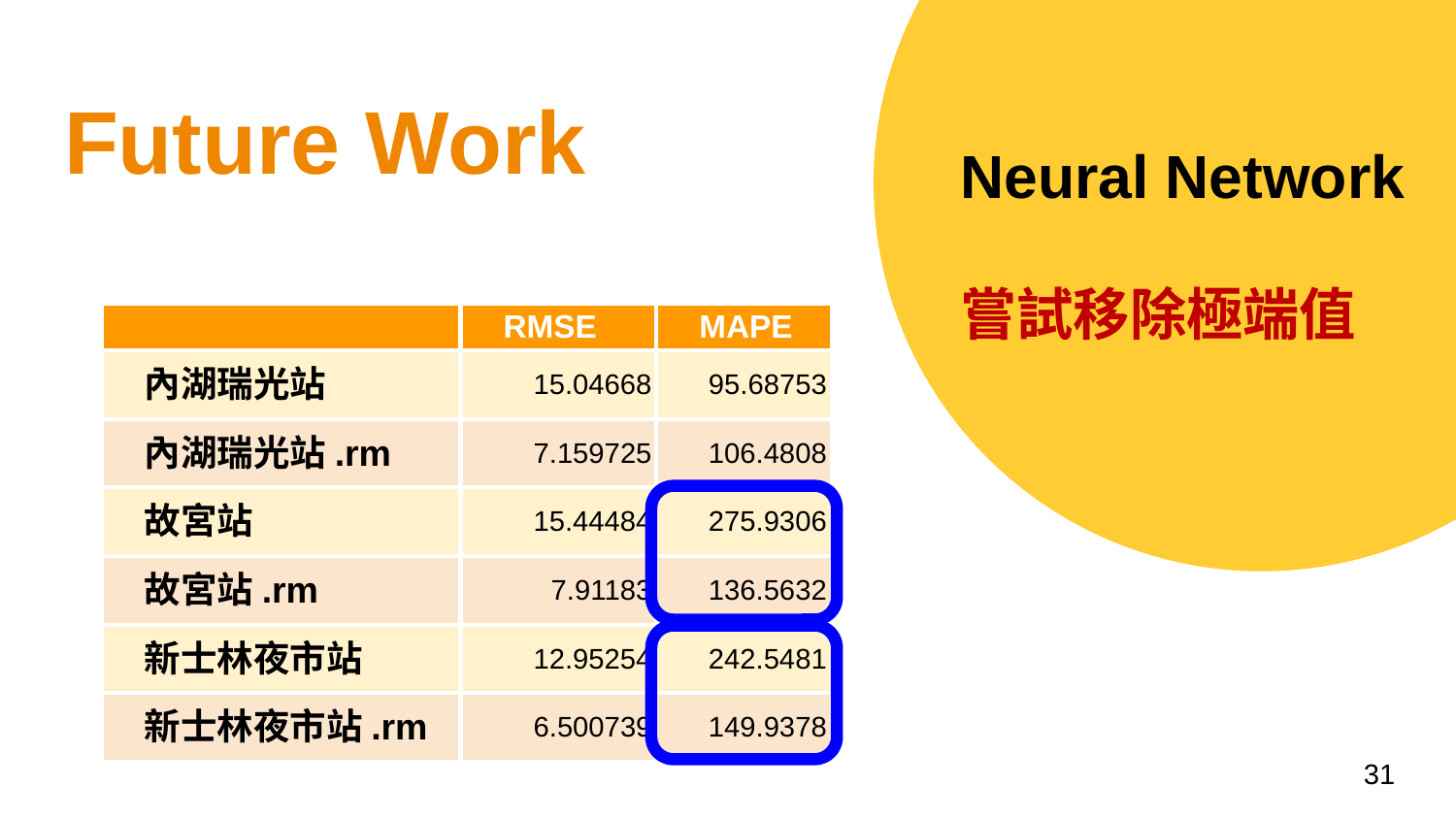

# Future Work
Neural Network

嘗試移除極端值
|  | RMSE | MAPE |
| --- | --- | --- |
| 內湖瑞光站 | 15.04668 | 95.68753 |
| 內湖瑞光站.rm | 7.159725 | 106.4808 |
| 故宮站 | 15.44484 | 275.9306 |
| 故宮站.rm | 7.91183 | 136.5632 |
| 新士林夜市站 | 12.95254 | 242.5481 |
| 新士林夜市站.rm | 6.500739 | 149.9378 |

31